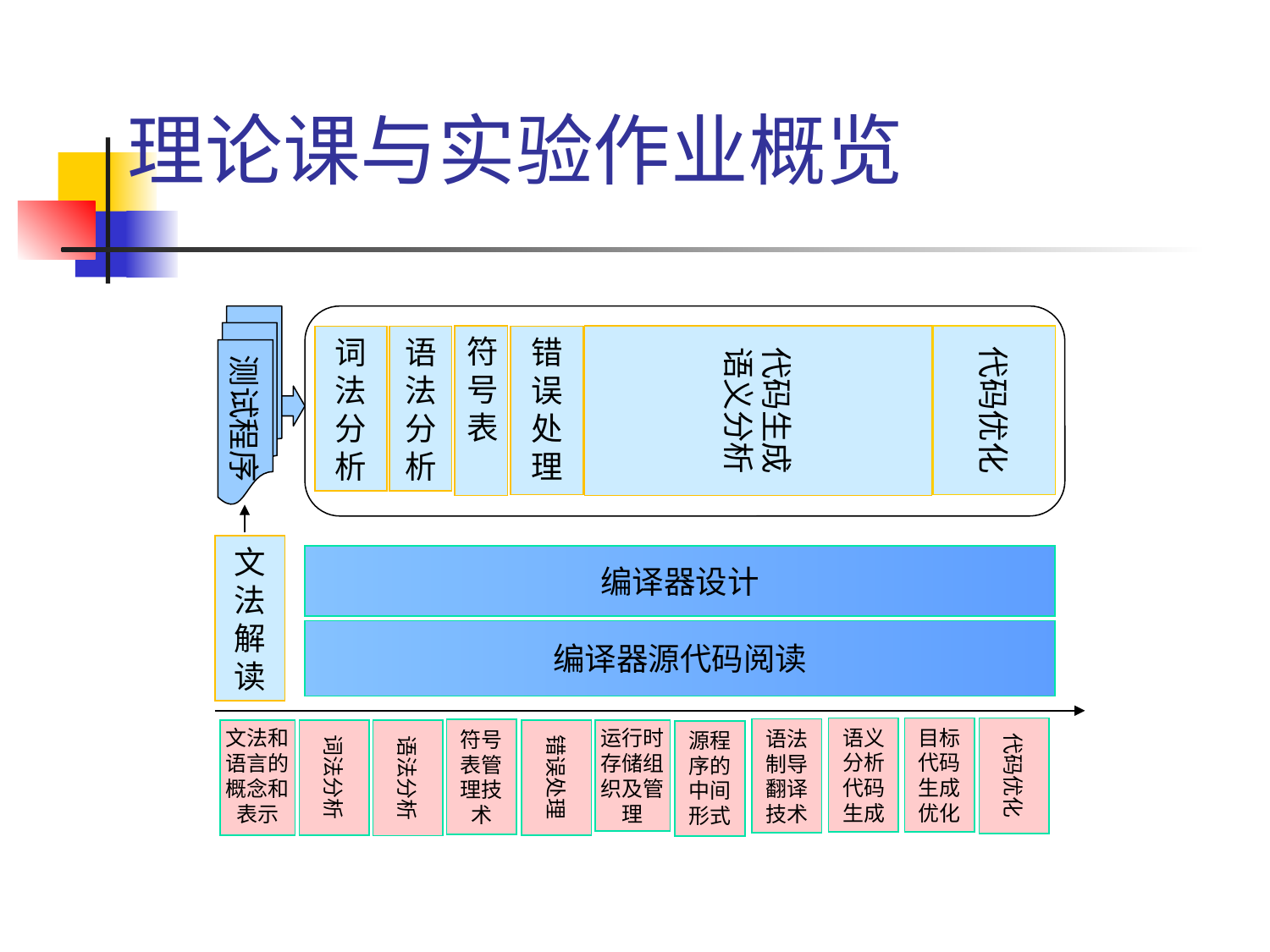

# 理论课与实验作业概览
测试程序

符号表
代码生成语义分析
代码优化
词法分析
语法分析
错误处理

文法解读
编译器设计
编译器源代码阅读
语义分析代码生成
目标代码生成优化
代码优化
符号表管理技术
语法制导翻译技术
文法和语言的概念和表示
词法分析
错误处理
运行时存储组织及管理
语法分析
源程序的中间形式